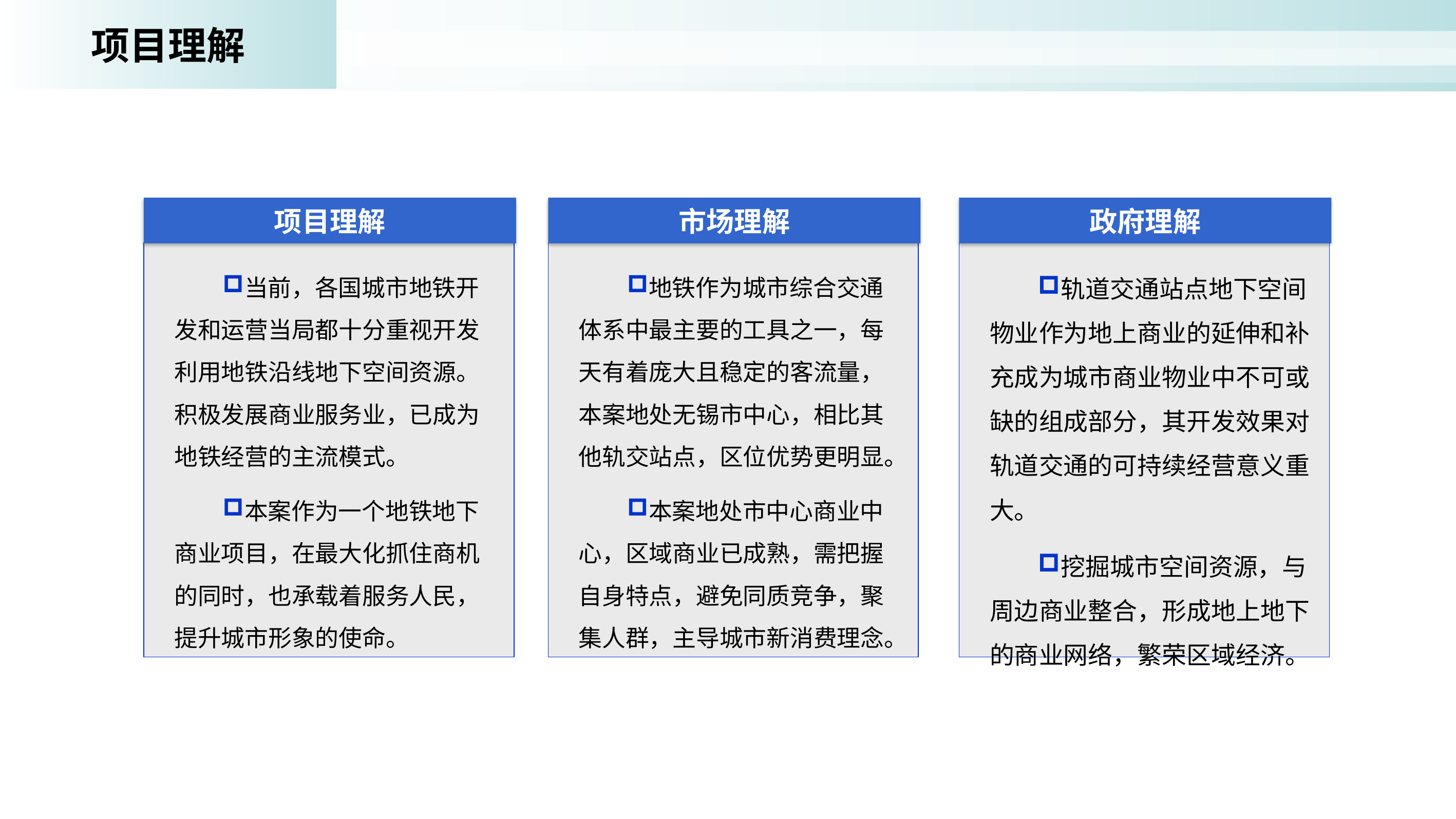

项目理解
项目理解
当前，各国城市地铁开发和运营当局都十分重视开发利用地铁沿线地下空间资源。积极发展商业服务业，已成为地铁经营的主流模式。
本案作为一个地铁地下商业项目，在最大化抓住商机的同时，也承载着服务人民，提升城市形象的使命。
市场理解
地铁作为城市综合交通体系中最主要的工具之一，每天有着庞大且稳定的客流量，本案地处无锡市中心，相比其他轨交站点，区位优势更明显。
本案地处市中心商业中心，区域商业已成熟，需把握自身特点，避免同质竞争，聚集人群，主导城市新消费理念。
政府理解
轨道交通站点地下空间物业作为地上商业的延伸和补充成为城市商业物业中不可或缺的组成部分，其开发效果对轨道交通的可持续经营意义重大。
挖掘城市空间资源，与周边商业整合，形成地上地下的商业网络，繁荣区域经济。